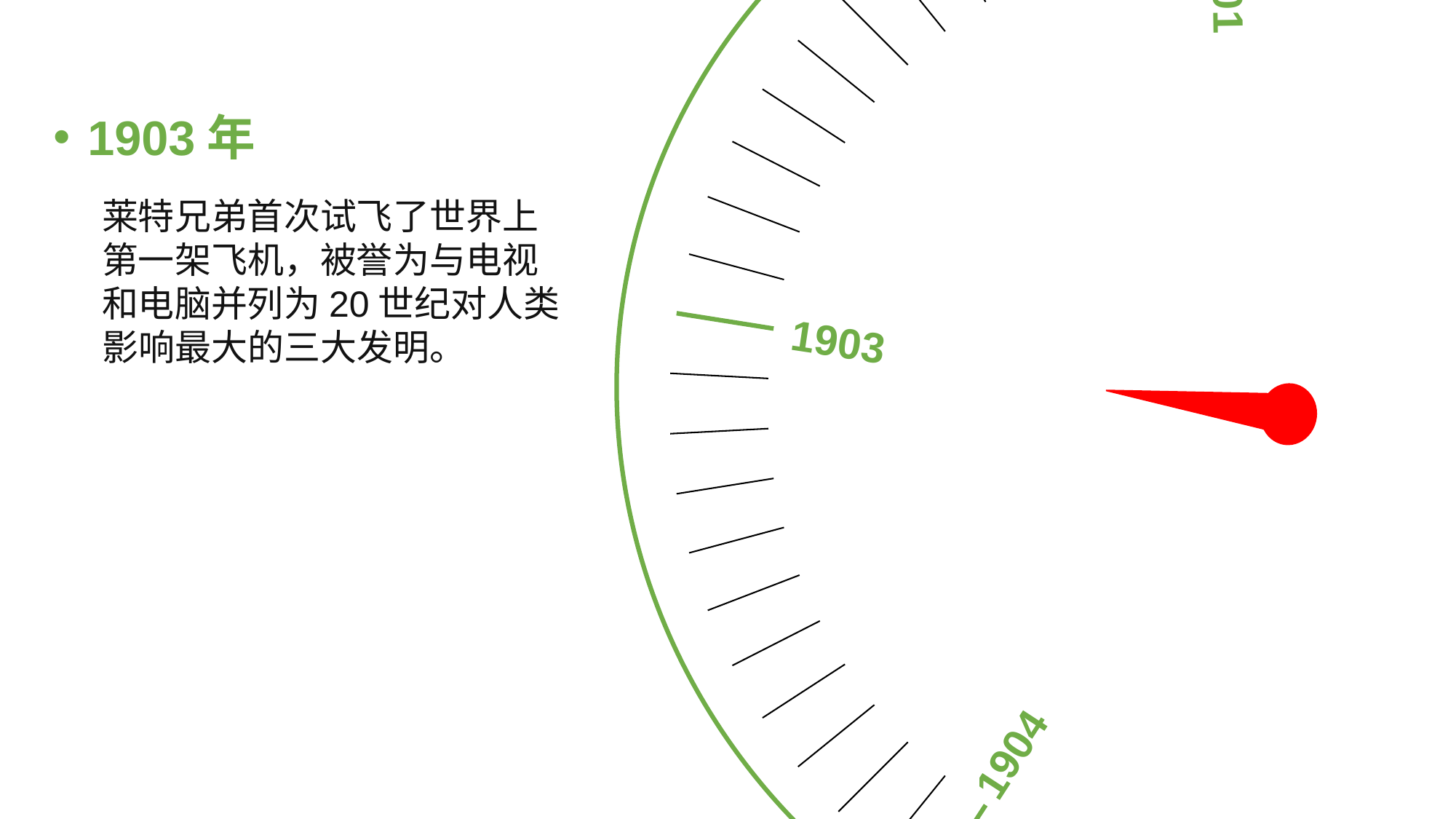

1905
1904
1900
1903
1901
1903年
莱特兄弟首次试飞了世界上第一架飞机，被誉为与电视和电脑并列为20世纪对人类影响最大的三大发明。